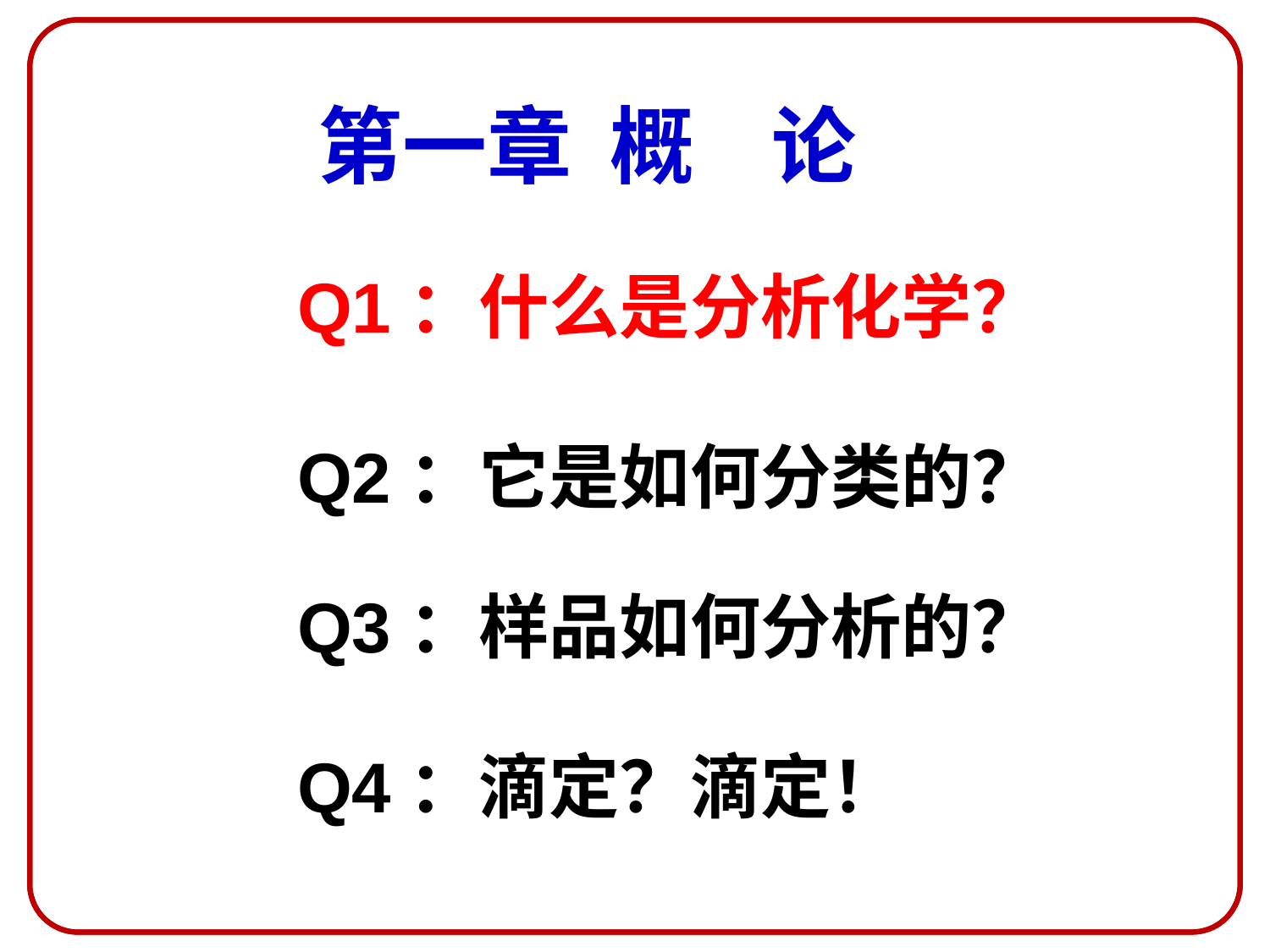

# 第一章  概    论
Q1：什么是分析化学？
Q2：它是如何分类的？
Q3：样品如何分析的？
Q4：滴定？滴定！